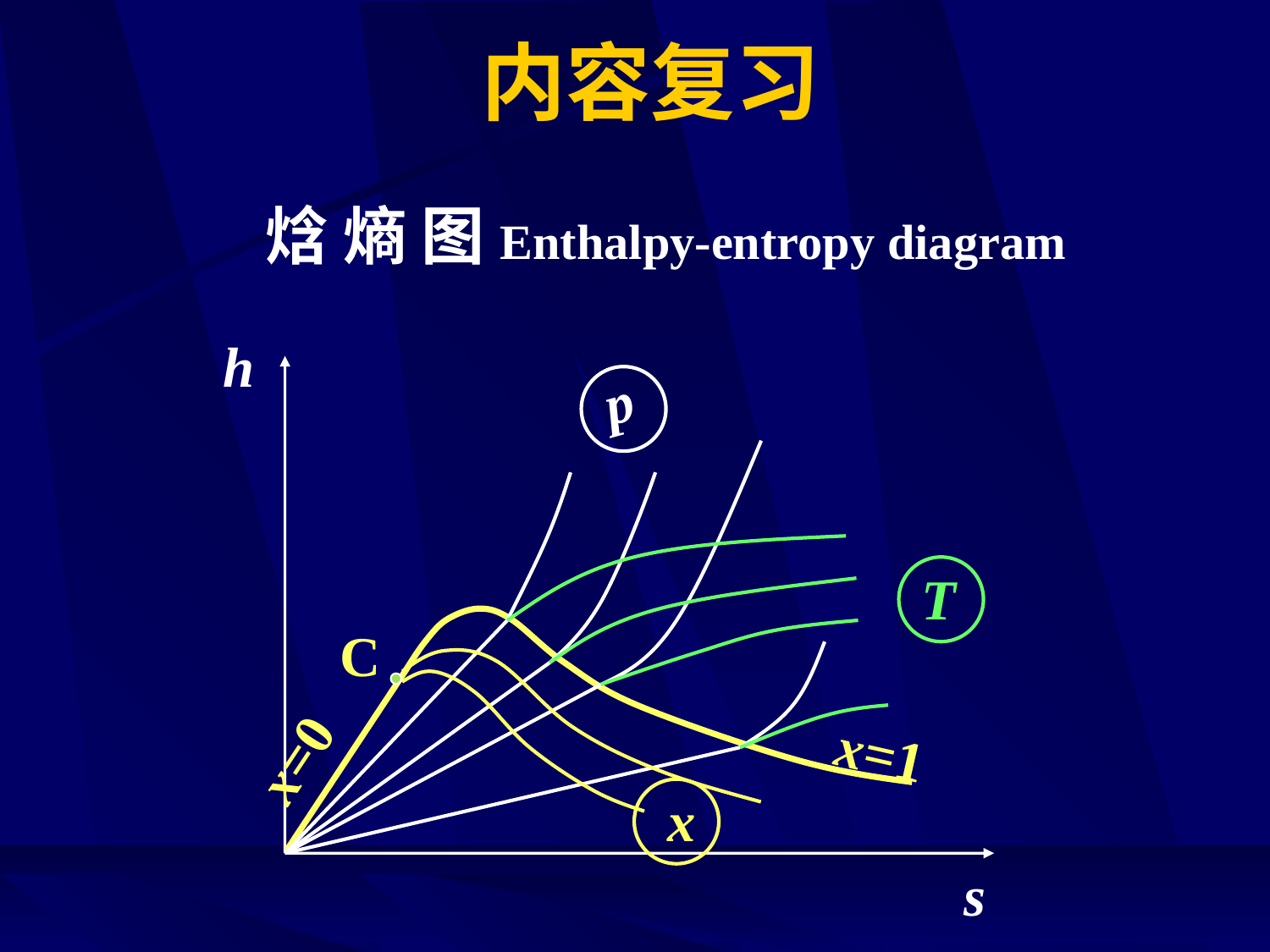

内容复习
# 焓 熵 图Enthalpy-entropy diagram
h

p

T

C

x=0
x=1

x

s